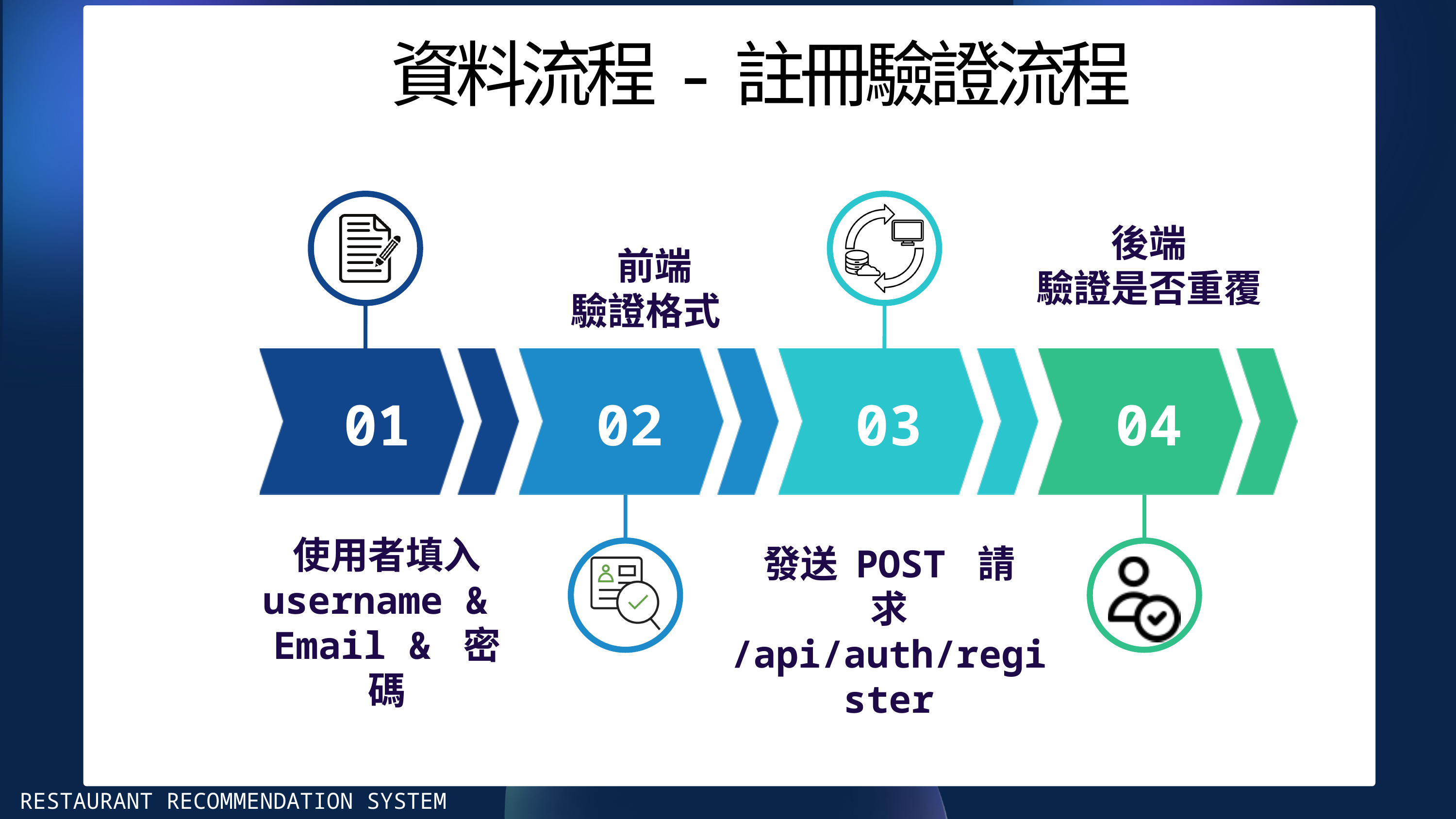

資料流程-註冊驗證流程

後端
驗證是否重覆
 前端
驗證格式

 01
02
03
04

使用者填入 username &  Email & 密碼
發送 POST 請求 /api/auth/register

RESTAURANT RECOMMENDATION SYSTEM